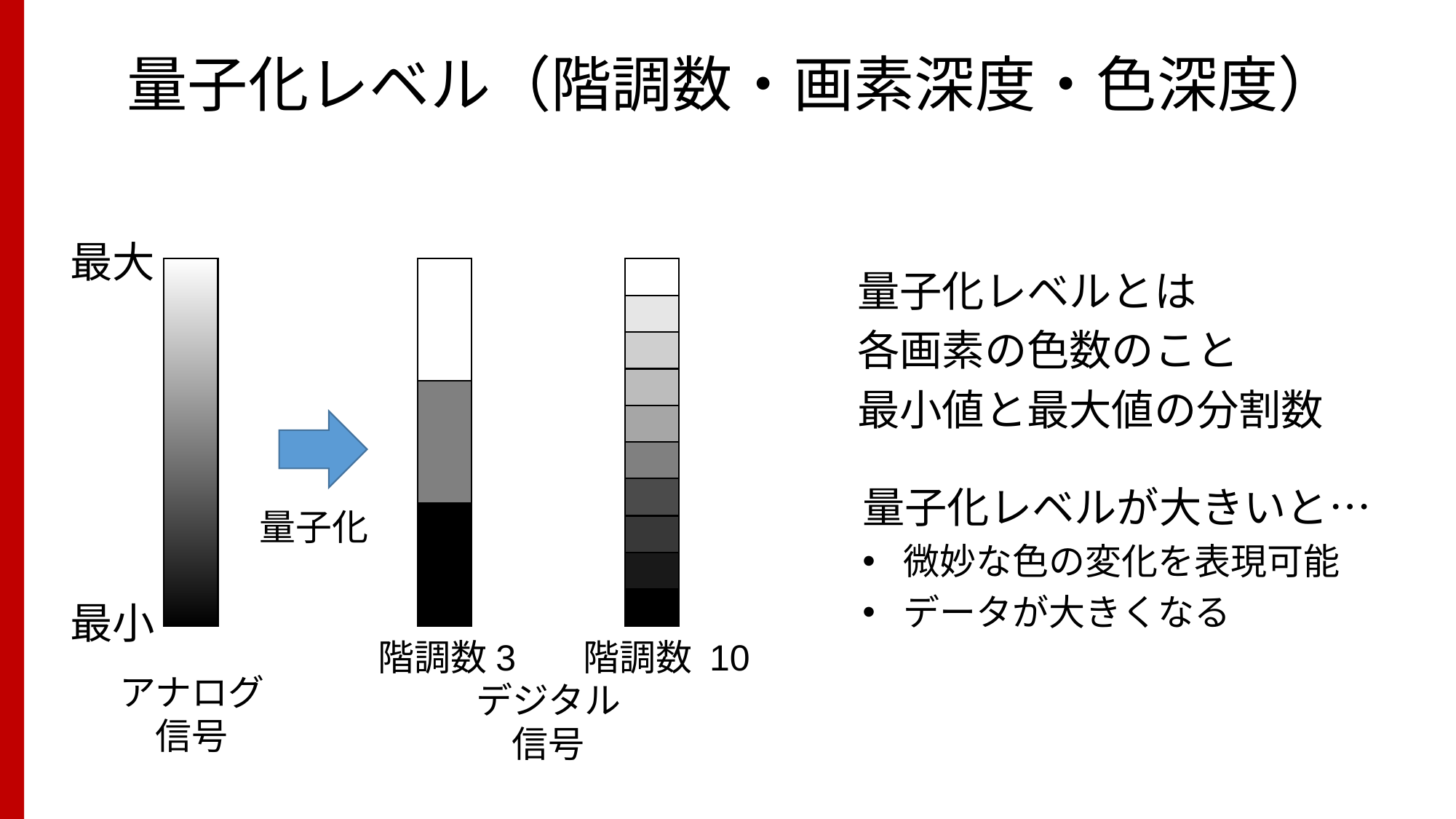

# 量子化レベル（階調数・画素深度・色深度）
最大

量子化
最小
階調数3
階調数 10
アナログ信号
デジタル信号
量子化レベルとは
各画素の色数のこと
最小値と最大値の分割数
量子化レベルが大きいと…
微妙な色の変化を表現可能
データが大きくなる